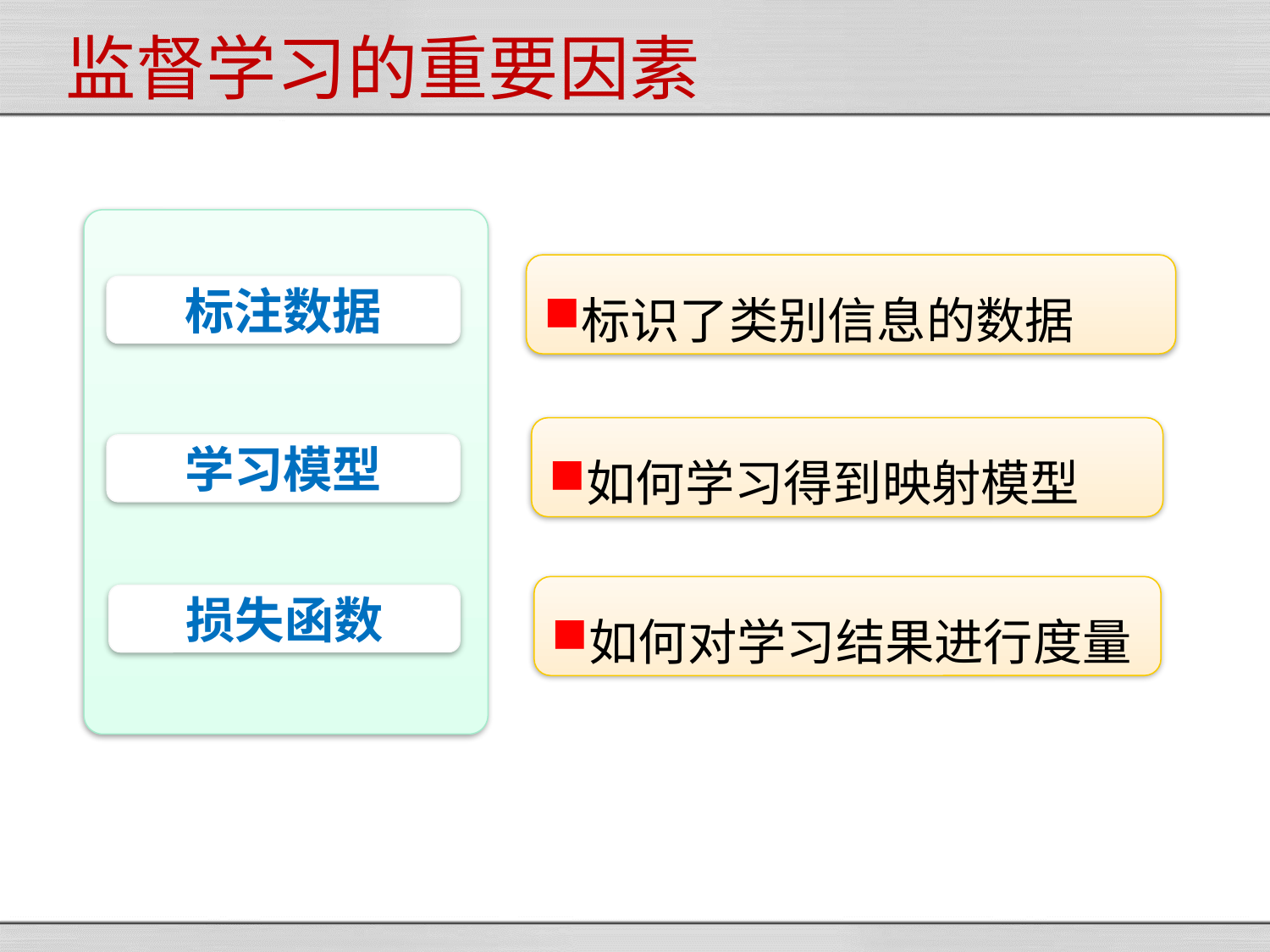

监督学习的重要因素

标注数据
学习模型
损失函数
标识了类别信息的数据
如何学习得到映射模型
如何对学习结果进行度量